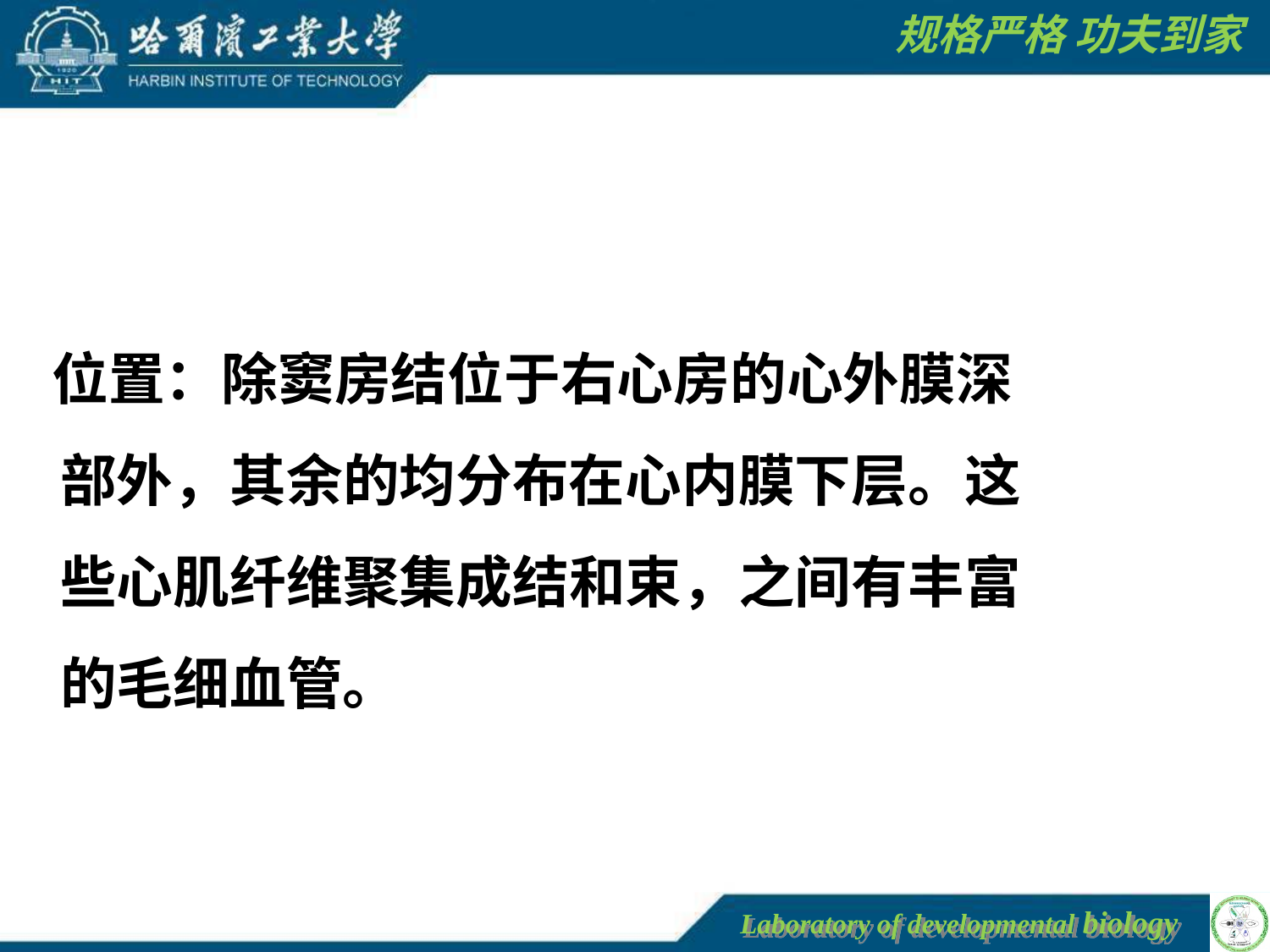

位置：除窦房结位于右心房的心外膜深部外，其余的均分布在心内膜下层。这些心肌纤维聚集成结和束，之间有丰富的毛细血管。